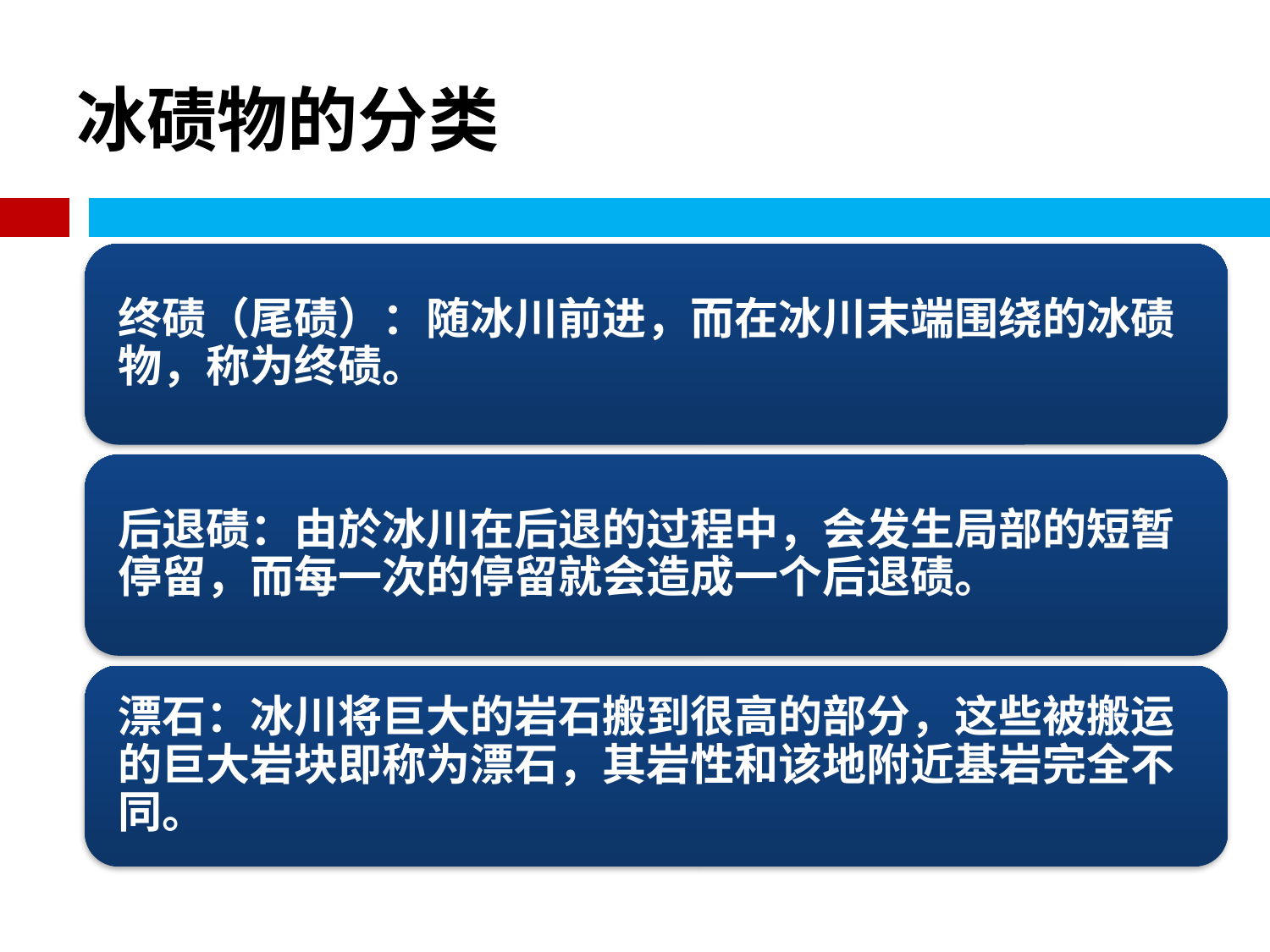

# 冰碛物的分类
终碛（尾碛）：随冰川前进，而在冰川末端围绕的冰碛物，称为终碛。
后退碛：由於冰川在后退的过程中，会发生局部的短暂停留，而每一次的停留就会造成一个后退碛。
漂石：冰川将巨大的岩石搬到很高的部分，这些被搬运的巨大岩块即称为漂石，其岩性和该地附近基岩完全不同。